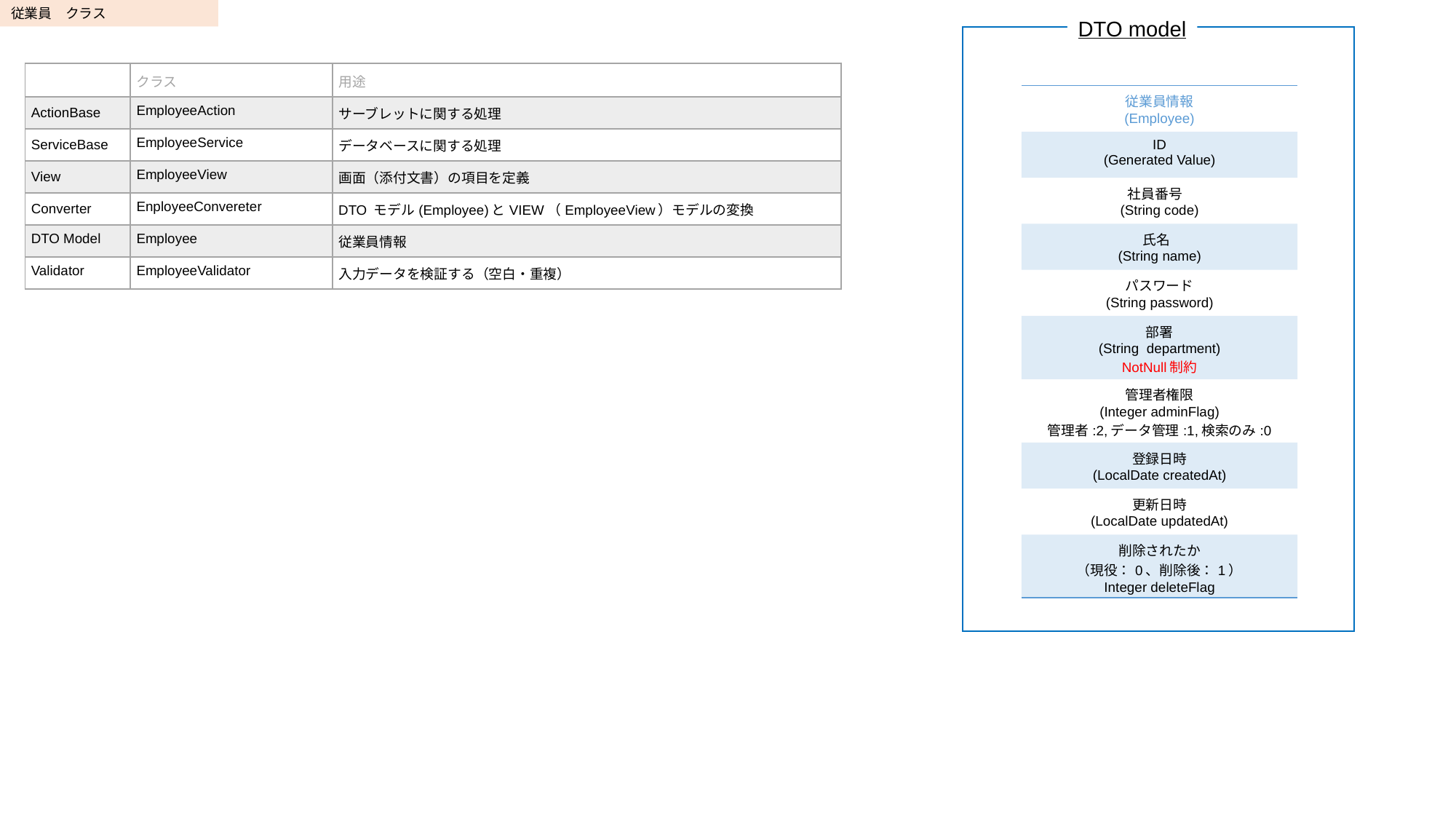

従業員　クラス
DTO model

|  | クラス | 用途 |
| --- | --- | --- |
| ActionBase | EmployeeAction | サーブレットに関する処理 |
| ServiceBase | EmployeeService | データベースに関する処理 |
| View | EmployeeView | 画面（添付文書）の項目を定義 |
| Converter | EnployeeConvereter | DTO モデル(Employee)とVIEW（EmployeeView）モデルの変換 |
| DTO Model | Employee | 従業員情報 |
| Validator | EmployeeValidator | 入力データを検証する（空白・重複） |
| 従業員情報 (Employee) |
| --- |
| ID (Generated Value) |
| 社員番号 (String code) |
| 氏名 (String name) |
| パスワード (String password) |
| 部署 (String department) NotNull制約 |
| 管理者権限 (Integer adminFlag) 管理者:2,データ管理:1,検索のみ:0 |
| 登録日時 (LocalDate createdAt) |
| 更新日時 (LocalDate updatedAt) |
| 削除されたか （現役：0、削除後：1） Integer deleteFlag |